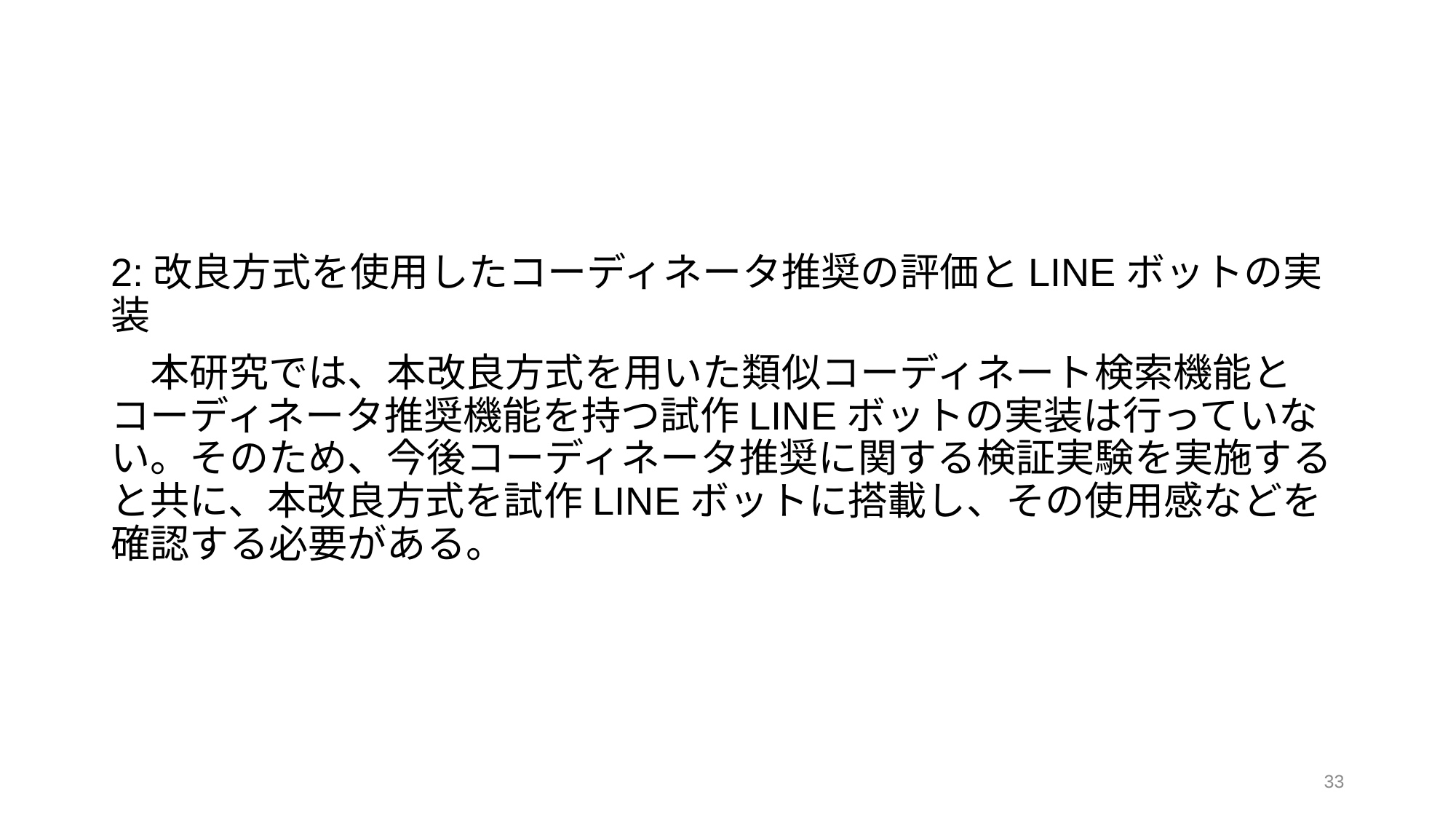

2:改良方式を使用したコーディネータ推奨の評価とLINEボットの実装
　本研究では、本改良方式を用いた類似コーディネート検索機能とコーディネータ推奨機能を持つ試作LINEボットの実装は行っていない。そのため、今後コーディネータ推奨に関する検証実験を実施すると共に、本改良方式を試作LINEボットに搭載し、その使用感などを確認する必要がある。
33